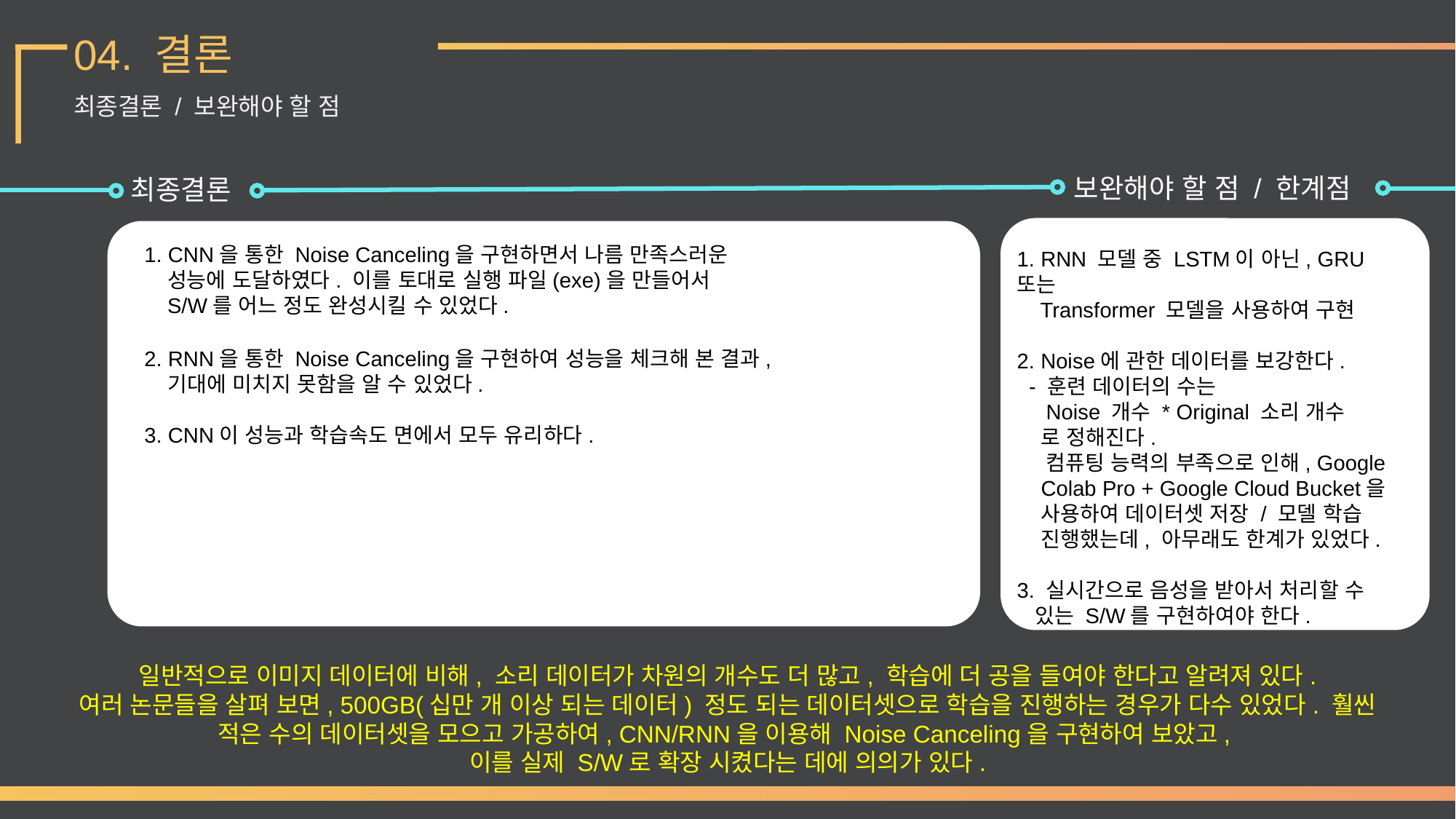

04. 결론

최종결론 / 보완해야 할 점

보완해야 할 점 / 한계점
최종결론

1. CNN을 통한 Noise Canceling을 구현하면서 나름 만족스러운
   성능에 도달하였다. 이를 토대로 실행 파일(exe)을 만들어서
   S/W를 어느 정도 완성시킬 수 있었다.
1. RNN 모델 중 LSTM이 아닌, GRU 또는
   Transformer 모델을 사용하여 구현

2. Noise에 관한 데이터를 보강한다.
  - 훈련 데이터의 수는
    Noise 개수 * Original 소리 개수
    로 정해진다.
    컴퓨팅 능력의 부족으로 인해, Google
    Colab Pro + Google Cloud Bucket을
    사용하여 데이터셋 저장 / 모델 학습
    진행했는데, 아무래도 한계가 있었다.
3. 실시간으로 음성을 받아서 처리할 수
   있는 S/W를 구현하여야 한다.
2. RNN을 통한 Noise Canceling을 구현하여 성능을 체크해 본 결과,
   기대에 미치지 못함을 알 수 있었다.

3. CNN이 성능과 학습속도 면에서 모두 유리하다.
일반적으로 이미지 데이터에 비해, 소리 데이터가 차원의 개수도 더 많고, 학습에 더 공을 들여야 한다고 알려져 있다.
여러 논문들을 살펴 보면, 500GB(십만 개 이상 되는 데이터) 정도 되는 데이터셋으로 학습을 진행하는 경우가 다수 있었다. 훨씬 적은 수의 데이터셋을 모으고 가공하여, CNN/RNN을 이용해 Noise Canceling을 구현하여 보았고,
이를 실제 S/W로 확장 시켰다는 데에 의의가 있다.